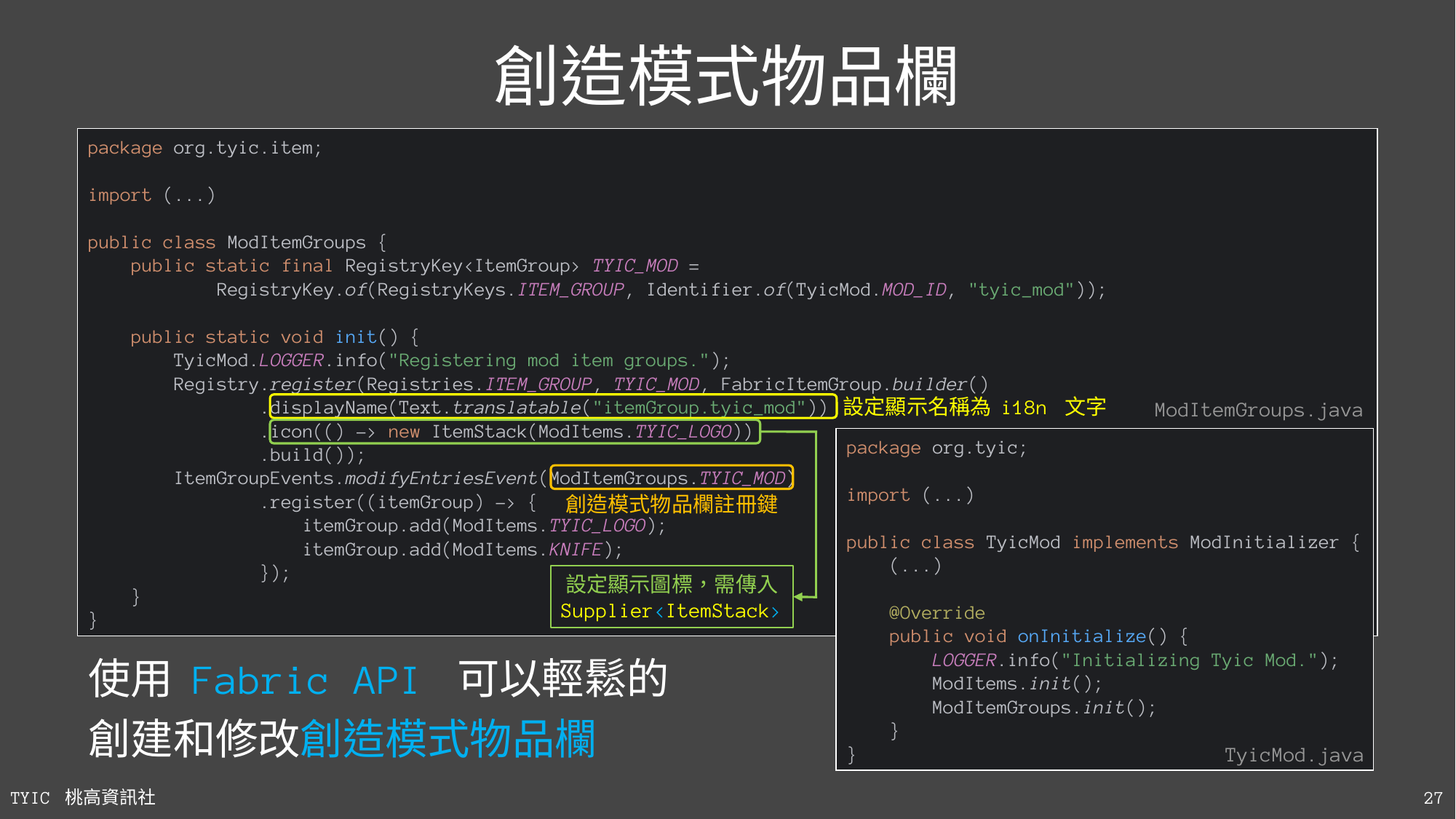

# 創造模式物品欄
package org.tyic.item;
import (...)
public class ModItemGroups {
    public static final RegistryKey<ItemGroup> TYIC_MOD =
            RegistryKey.of(RegistryKeys.ITEM_GROUP, Identifier.of(TyicMod.MOD_ID, "tyic_mod"));
    public static void init() {
        TyicMod.LOGGER.info("Registering mod item groups.");
        Registry.register(Registries.ITEM_GROUP, TYIC_MOD, FabricItemGroup.builder()
                .displayName(Text.translatable("itemGroup.tyic_mod"))
                .icon(() -> new ItemStack(ModItems.TYIC_LOGO))
                .build());
        ItemGroupEvents.modifyEntriesEvent(ModItemGroups.TYIC_MOD)
                .register((itemGroup) -> {
                    itemGroup.add(ModItems.TYIC_LOGO);
                    itemGroup.add(ModItems.KNIFE);
                });
    }
}
ModItemGroups.java
package org.tyic;
import (...)
public class TyicMod implements ModInitializer {
    (...)
    @Override
    public void onInitialize() {
        LOGGER.info("Initializing Tyic Mod.");
        ModItems.init();
        ModItemGroups.init();
    }
}
TyicMod.java
設定顯示名稱為 i18n 文字

設定顯示圖標，需傳入
Supplier<ItemStack>

創造模式物品欄註冊鍵
使用 Fabric API 可以輕鬆的
創建和修改創造模式物品欄